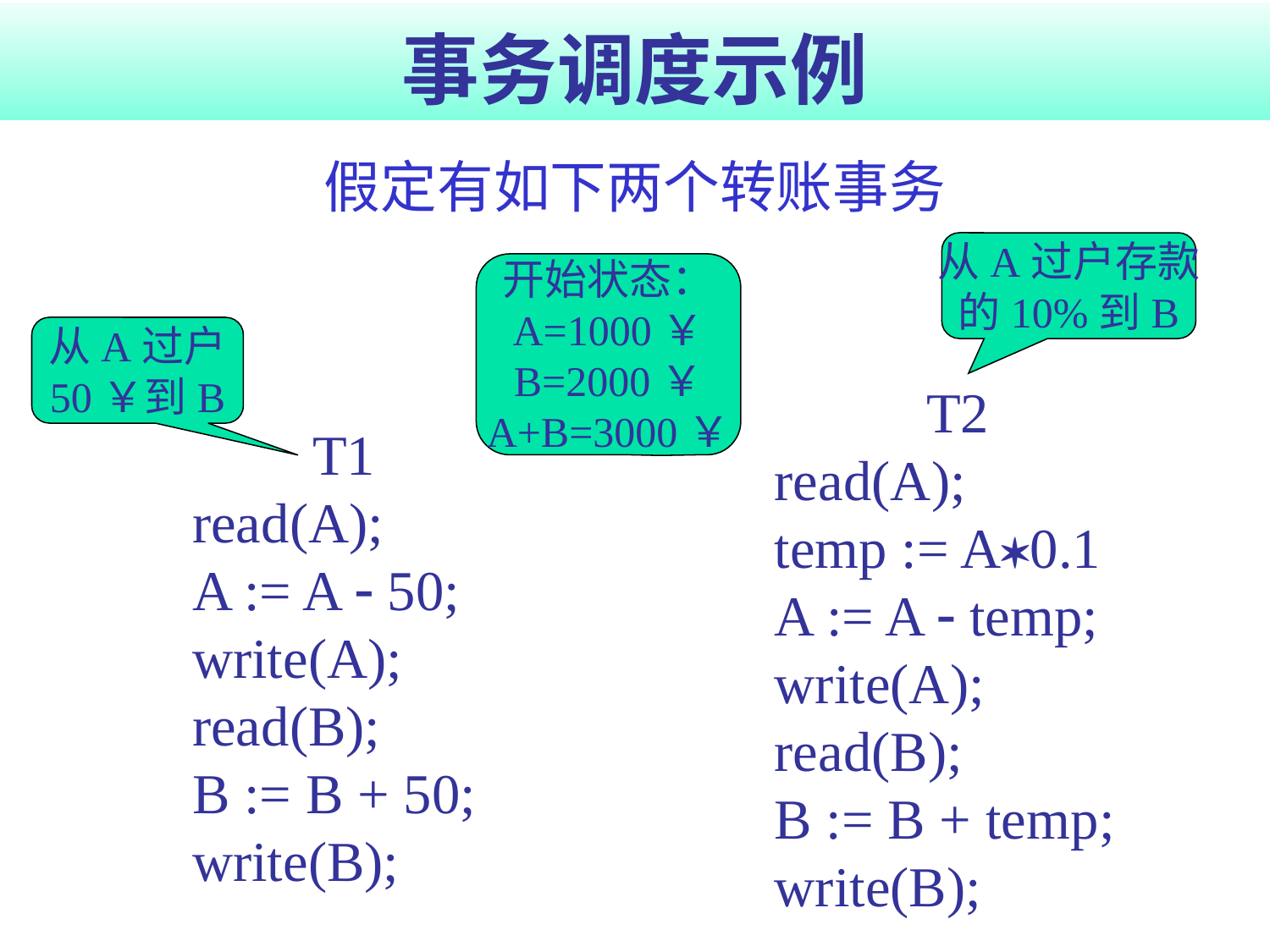

# 事务调度示例
假定有如下两个转账事务
从A过户存款
的10%到B
开始状态：
A=1000￥
B=2000￥
A+B=3000￥
从A过户
50￥到B
T2
read(A);
temp := A∗0.1
A := A − temp;
write(A);
read(B);
B := B + temp;
write(B);
T1
read(A);
A := A − 50;
write(A);
read(B);
B := B + 50;
write(B);